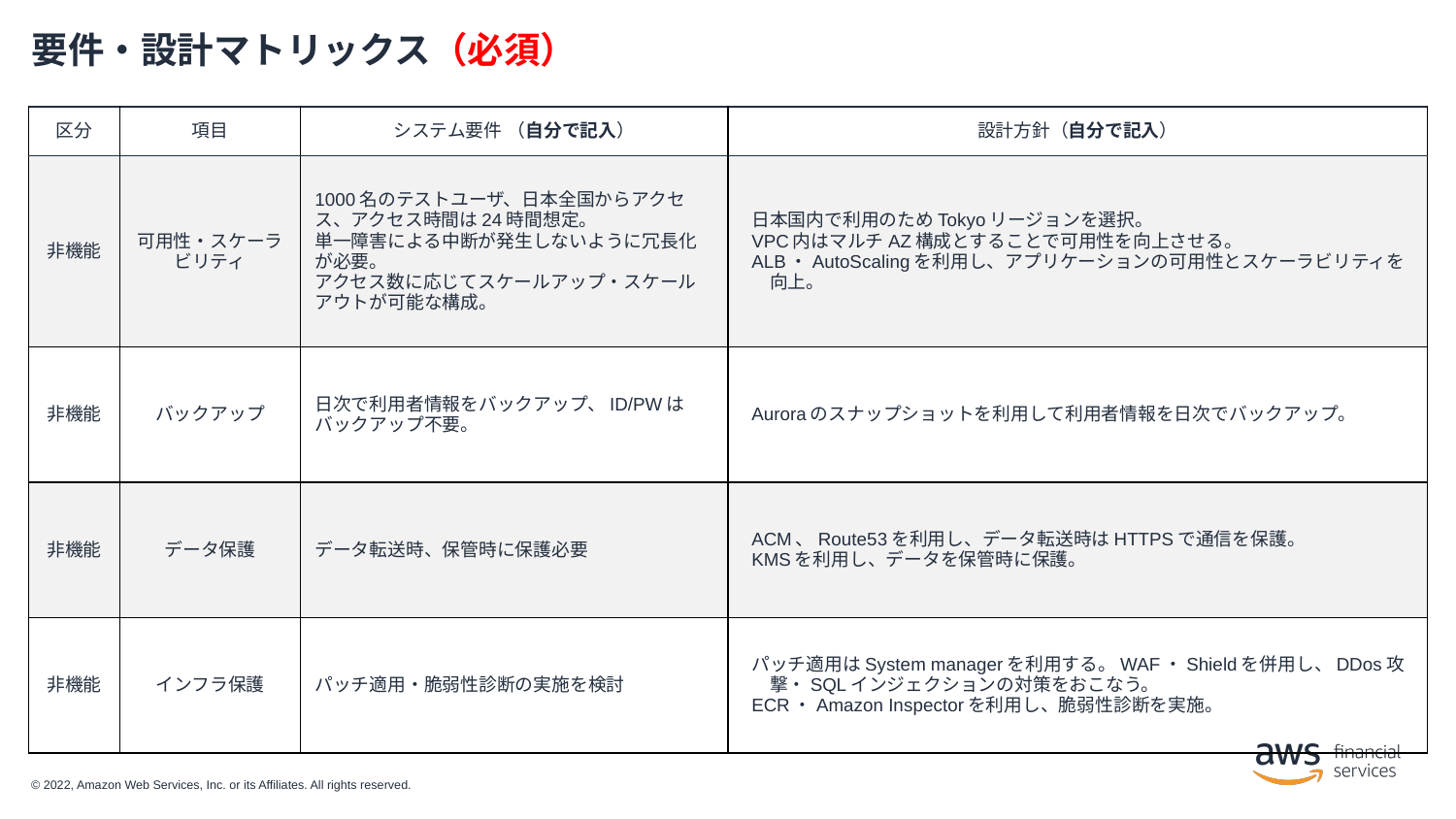

# 要件・設計マトリックス（必須）
| 区分 | 項目 | システム要件 （自分で記入） | 設計方針（自分で記入） |
| --- | --- | --- | --- |
| 非機能 | 可用性・スケーラビリティ | 1000名のテストユーザ、日本全国からアクセス、アクセス時間は24時間想定。 単一障害による中断が発生しないように冗長化が必要。 アクセス数に応じてスケールアップ・スケールアウトが可能な構成。 | 日本国内で利用のためTokyoリージョンを選択。 VPC内はマルチAZ構成とすることで可用性を向上させる。 ALB・AutoScalingを利用し、アプリケーションの可用性とスケーラビリティを向上。 |
| 非機能 | バックアップ | 日次で利用者情報をバックアップ、ID/PWはバックアップ不要。 | Auroraのスナップショットを利用して利用者情報を日次でバックアップ。 |
| 非機能 | データ保護 | データ転送時、保管時に保護必要 | ACM、Route53を利用し、データ転送時はHTTPSで通信を保護。 KMSを利用し、データを保管時に保護。 |
| 非機能 | インフラ保護 | パッチ適用・脆弱性診断の実施を検討 | パッチ適用はSystem managerを利用する。WAF・Shieldを併用し、DDos攻撃・SQLインジェクションの対策をおこなう。 ECR・Amazon Inspectorを利用し、脆弱性診断を実施。 |
| 区分 | 項目 | システム要件 （自分で記入） | 設計方針（自分で記入） |
| --- | --- | --- | --- |
| 非機能 | 可用性・スケーラビリティ | 1000名のテストユーザ、日本全国からアクセス、アクセス時間は24時間想定。 単一障害による中断が発生しないように冗長化が必要。 アクセス数に応じてスケールアップ・スケールアウトが可能な構成。 | ELBを利用。autoscalingを利用。 |
| 非機能 | バックアップ | 日次で利用者情報をバックアップ、ID/PWはバックアップ不要。 | AWS Backup for Amazon S3を利用してS3にバックアップを保管する。 |
| 非機能 | データ保護 | データ転送時、保管時に保護が必要 | 転送時は、ACMを利用。 保管時は、AWS KMSを利用。 |
| 非機能 | インフラ保護 | ファイアウォールで対策が必要 パッチ適用・脆弱性診断の実施を検討 | AWS Network Firewallを利用。 Amazon Inspectorを利用。 パッチ適応：SSM　パッチマネージャー |